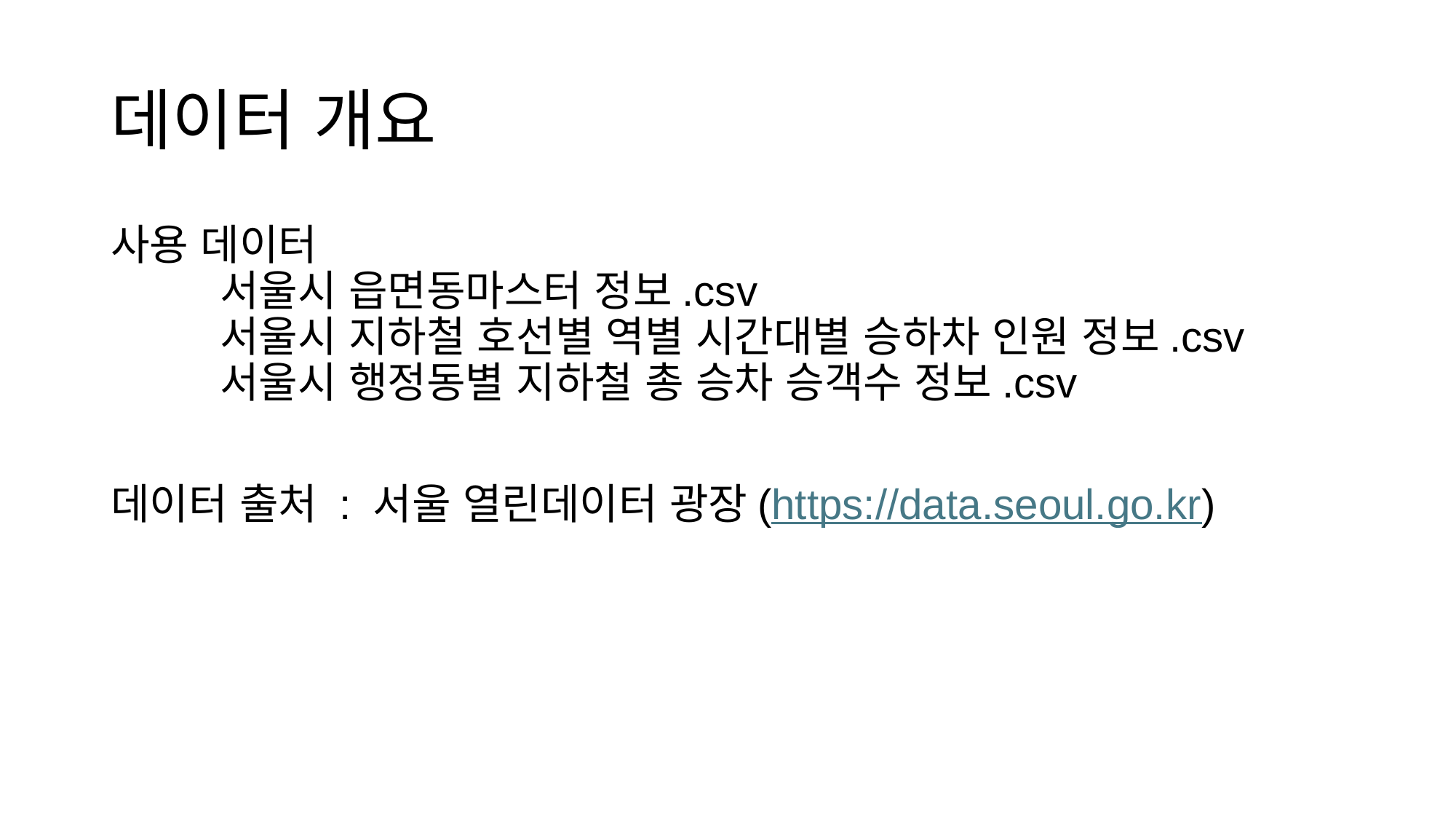

# 데이터 개요
사용 데이터
	서울시 읍면동마스터 정보.csv
	서울시 지하철 호선별 역별 시간대별 승하차 인원 정보.csv
	서울시 행정동별 지하철 총 승차 승객수 정보.csv

데이터 출처 : 서울 열린데이터 광장(https://data.seoul.go.kr)